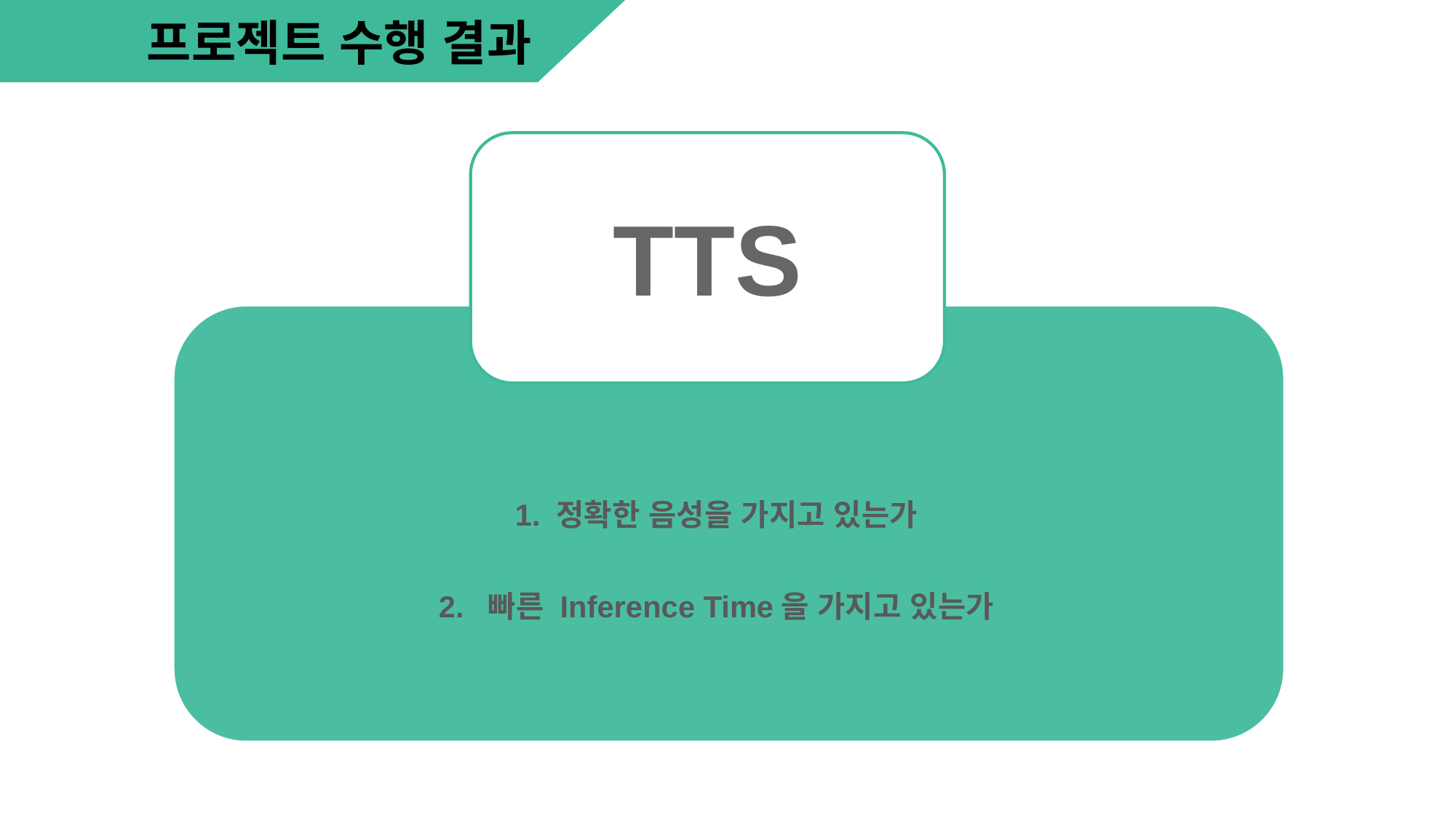

프로젝트 수행 결과

TTS

1. 정확한 음성을 가지고 있는가
2.  빠른 Inference Time을 가지고 있는가